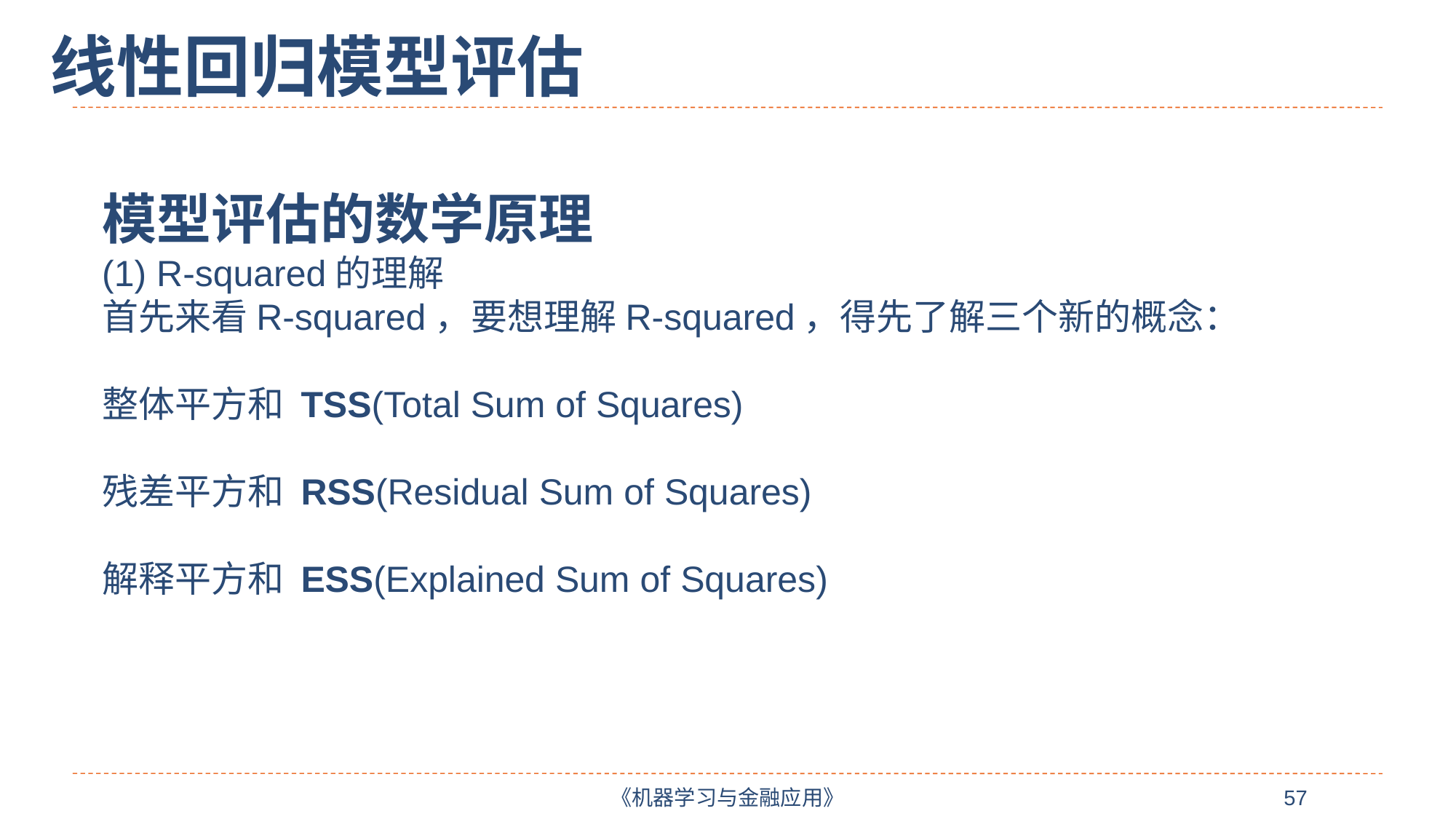

线性回归模型评估

模型评估的数学原理
R-squared的理解
首先来看R-squared，要想理解R-squared，得先了解三个新的概念：

整体平方和 TSS(Total Sum of Squares)

残差平方和 RSS(Residual Sum of Squares)

解释平方和 ESS(Explained Sum of Squares)